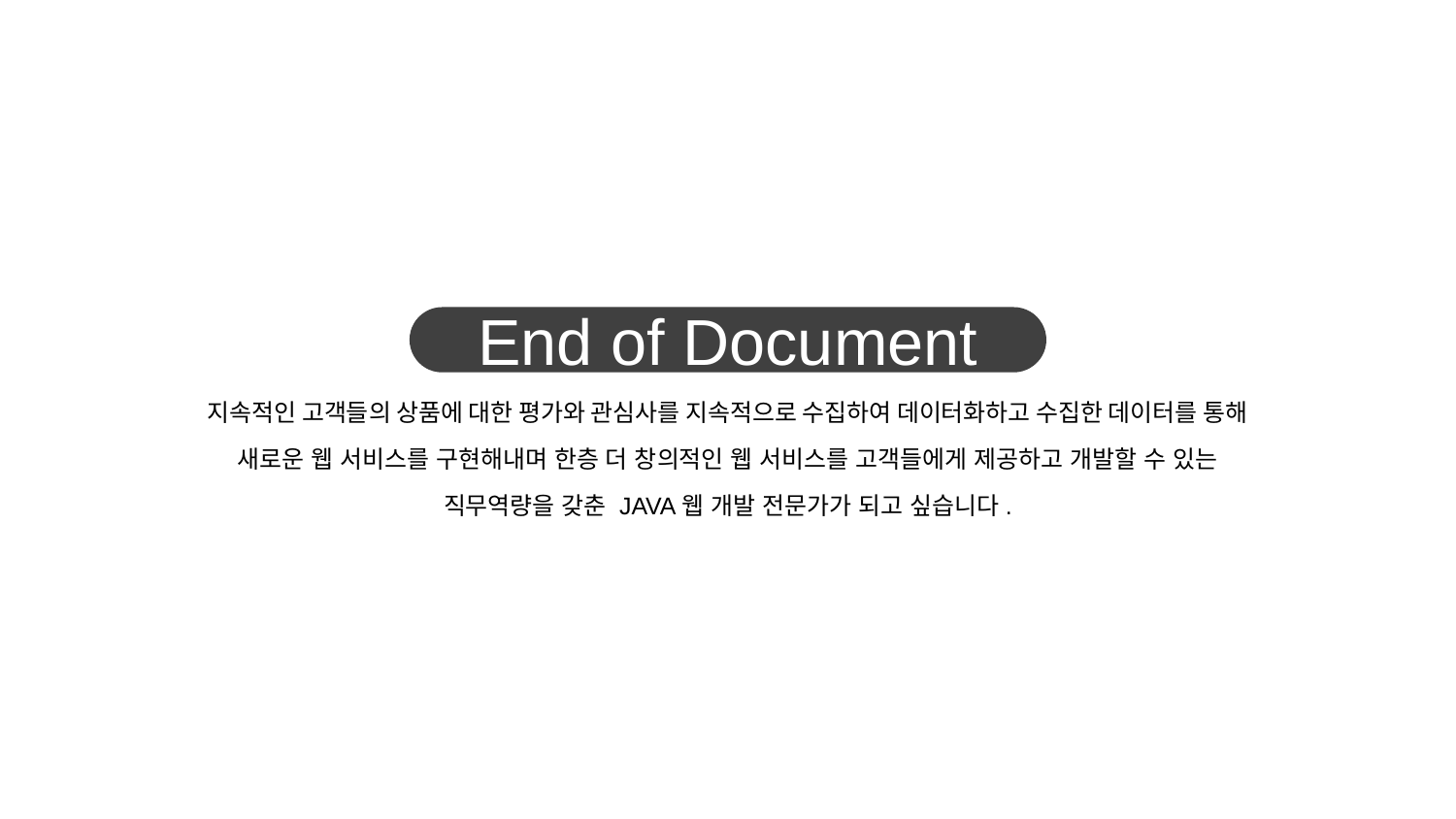

End of Document
지속적인 고객들의 상품에 대한 평가와 관심사를 지속적으로 수집하여 데이터화하고 수집한 데이터를 통해 새로운 웹 서비스를 구현해내며 한층 더 창의적인 웹 서비스를 고객들에게 제공하고 개발할 수 있는 직무역량을 갖춘 JAVA웹 개발 전문가가 되고 싶습니다.